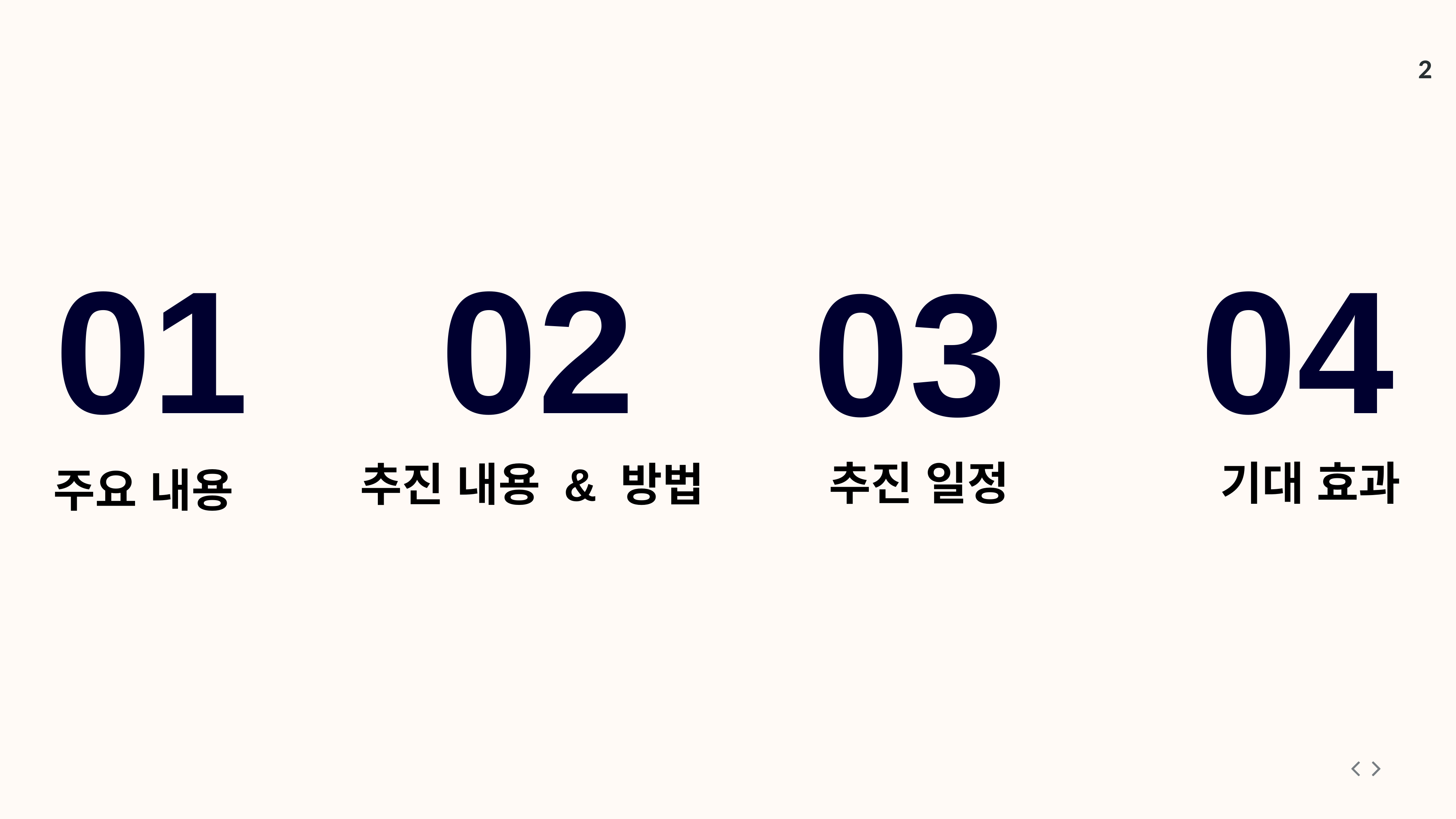

01
02
04
03
기대 효과
추진 일정
추진 내용 & 방법
주요 내용